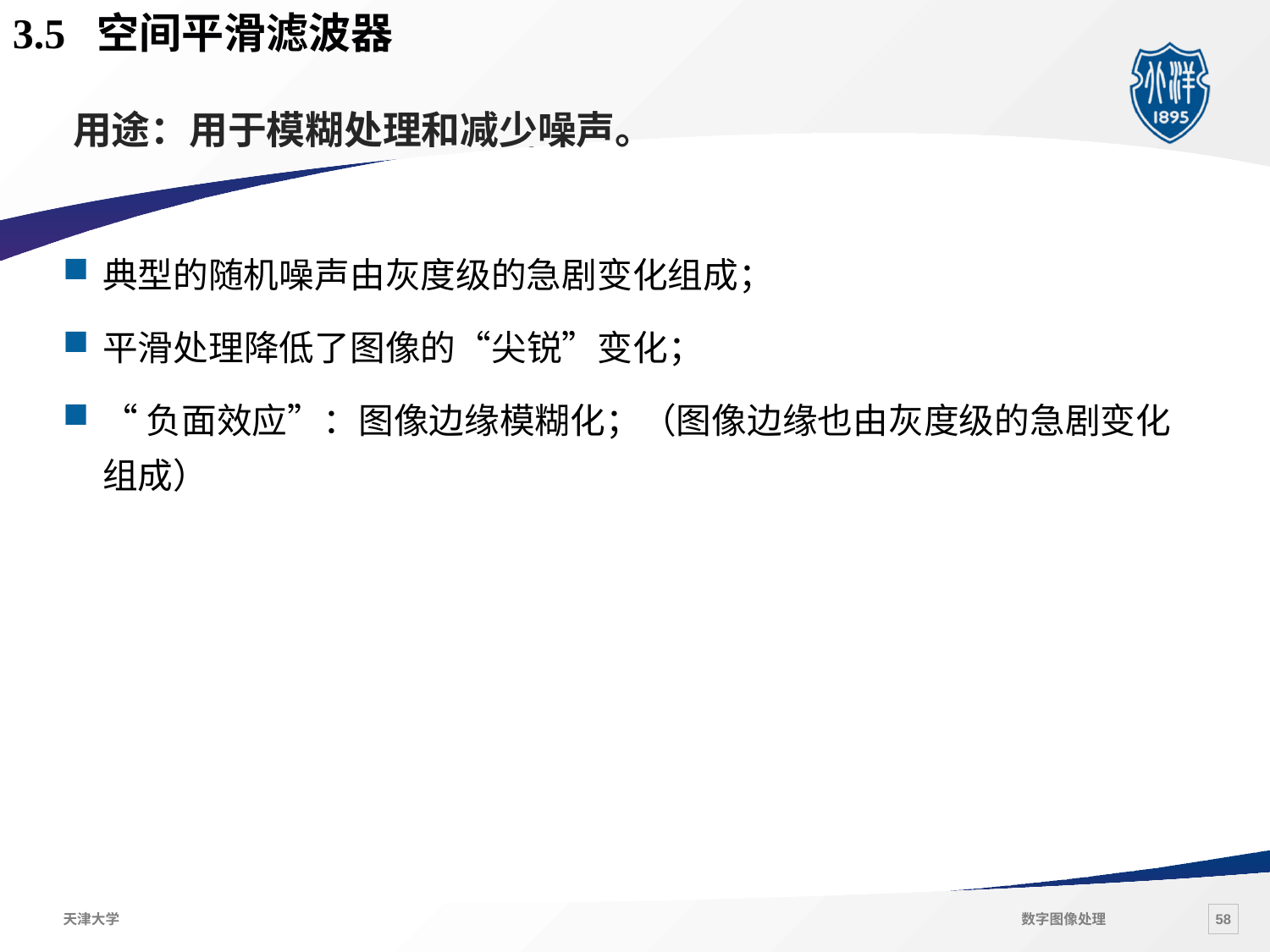

3.5  空间平滑滤波器
# 用途：用于模糊处理和减少噪声。
典型的随机噪声由灰度级的急剧变化组成；
平滑处理降低了图像的“尖锐”变化；
“负面效应”：图像边缘模糊化；（图像边缘也由灰度级的急剧变化组成）